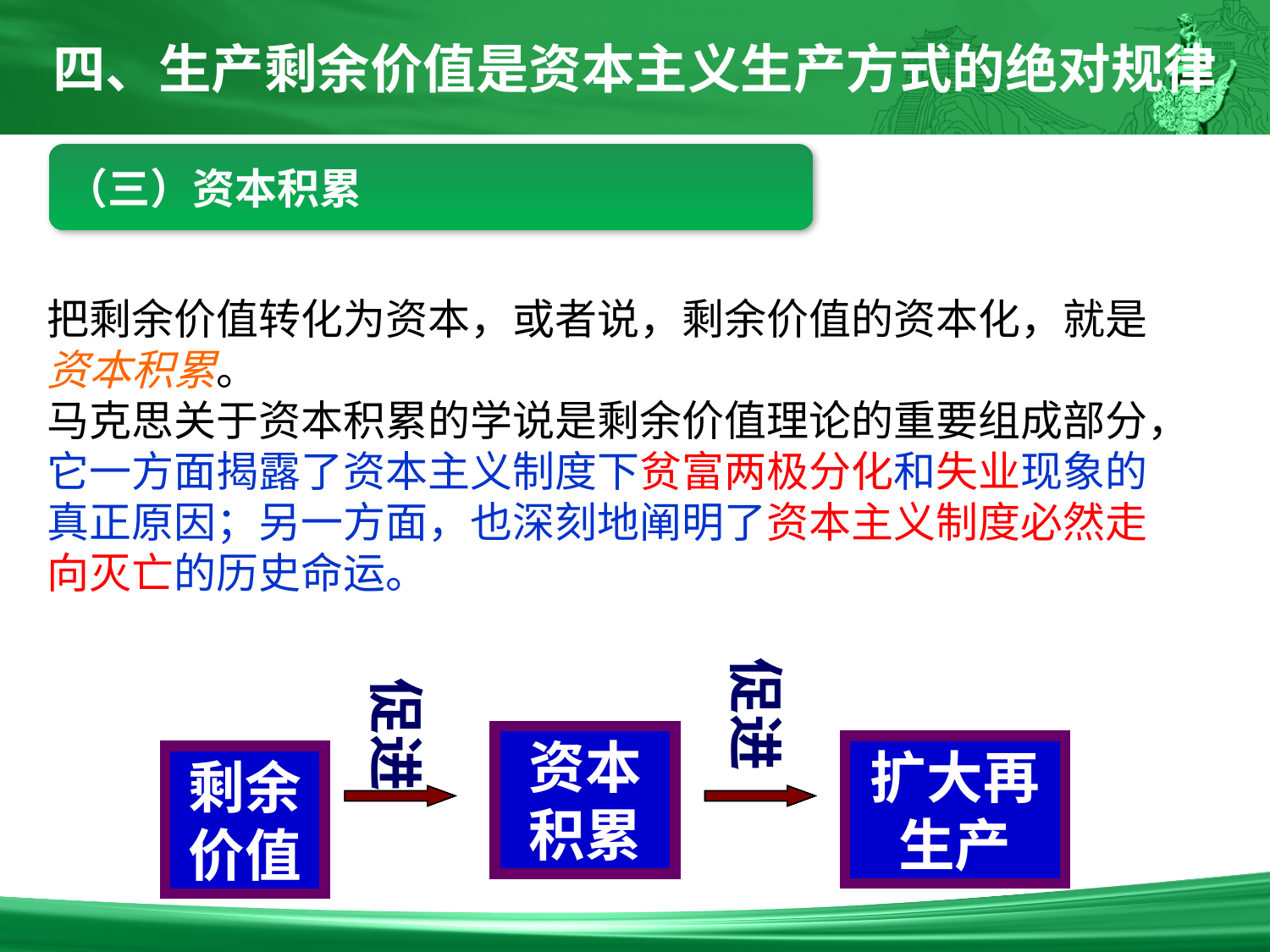

四、生产剩余价值是资本主义生产方式的绝对规律
（三）资本积累
把剩余价值转化为资本，或者说，剩余价值的资本化，就是资本积累。
马克思关于资本积累的学说是剩余价值理论的重要组成部分，它一方面揭露了资本主义制度下贫富两极分化和失业现象的真正原因；另一方面，也深刻地阐明了资本主义制度必然走向灭亡的历史命运。
促进
促进
资本
积累
扩大再
生产
剩余
价值